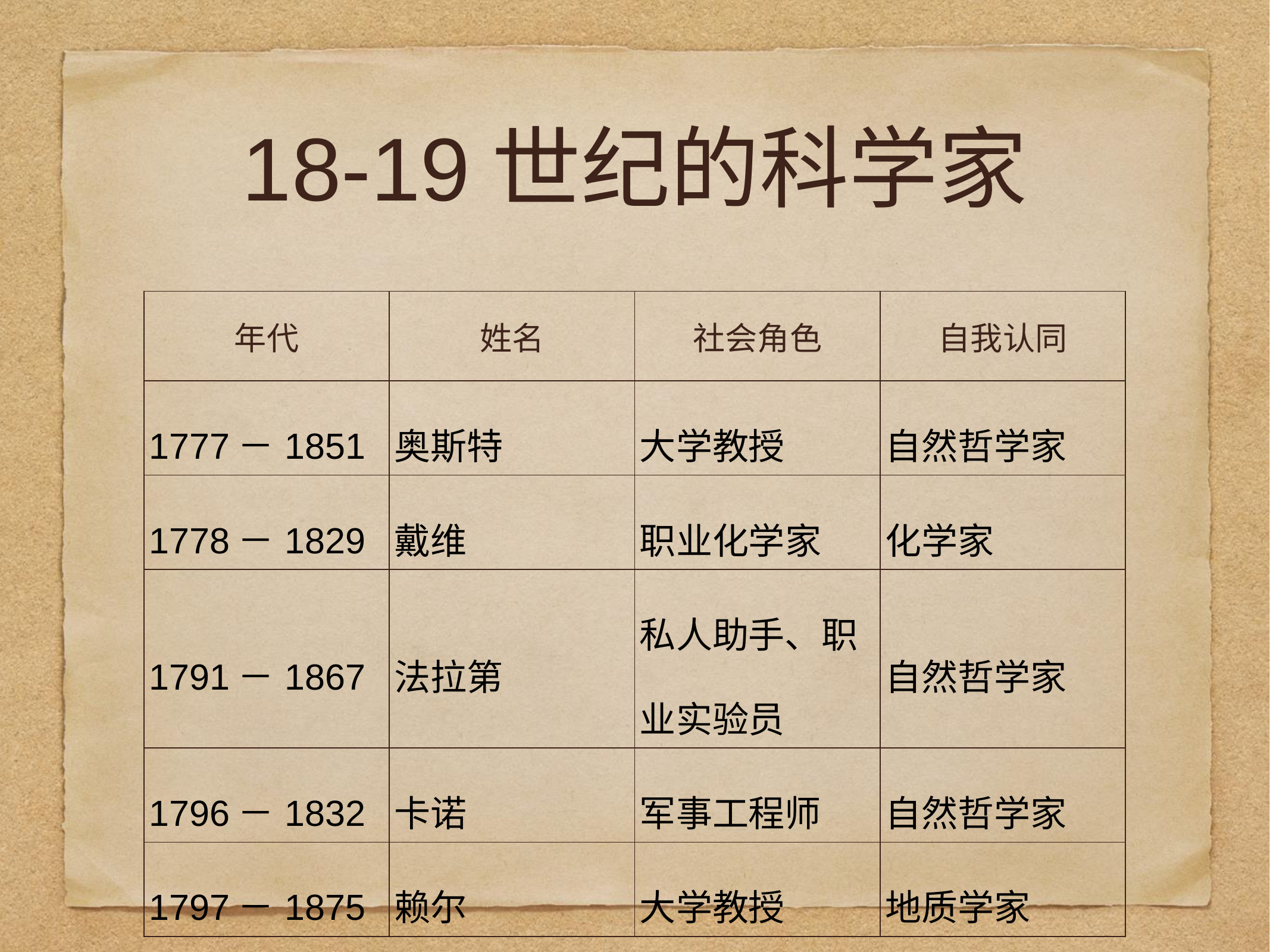

# 18-19世纪的科学家

| 年代 | 姓名 | 社会角色 | 自我认同 |
| --- | --- | --- | --- |
| 1777－1851 | 奥斯特 | 大学教授 | 自然哲学家 |
| 1778－1829 | 戴维 | 职业化学家 | 化学家 |
| 1791－1867 | 法拉第 | 私人助手、职业实验员 | 自然哲学家 |
| 1796－1832 | 卡诺 | 军事工程师 | 自然哲学家 |
| 1797－1875 | 赖尔 | 大学教授 | 地质学家 |